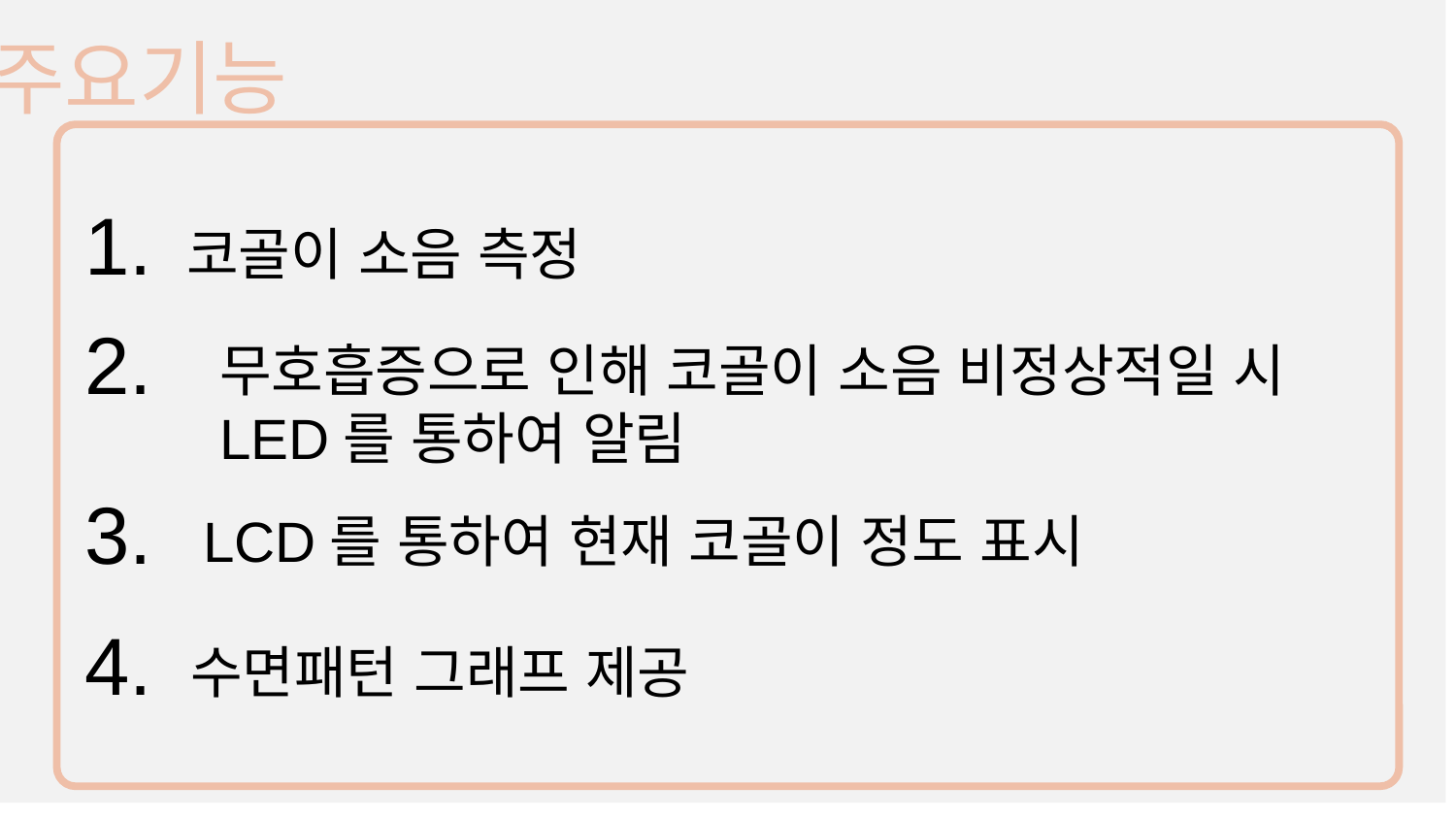

주요기능

1.
코골이 소음 측정
2.
무호흡증으로 인해 코골이 소음 비정상적일 시
LED를 통하여 알림
3.
LCD를 통하여 현재 코골이 정도 표시
4.
수면패턴 그래프 제공